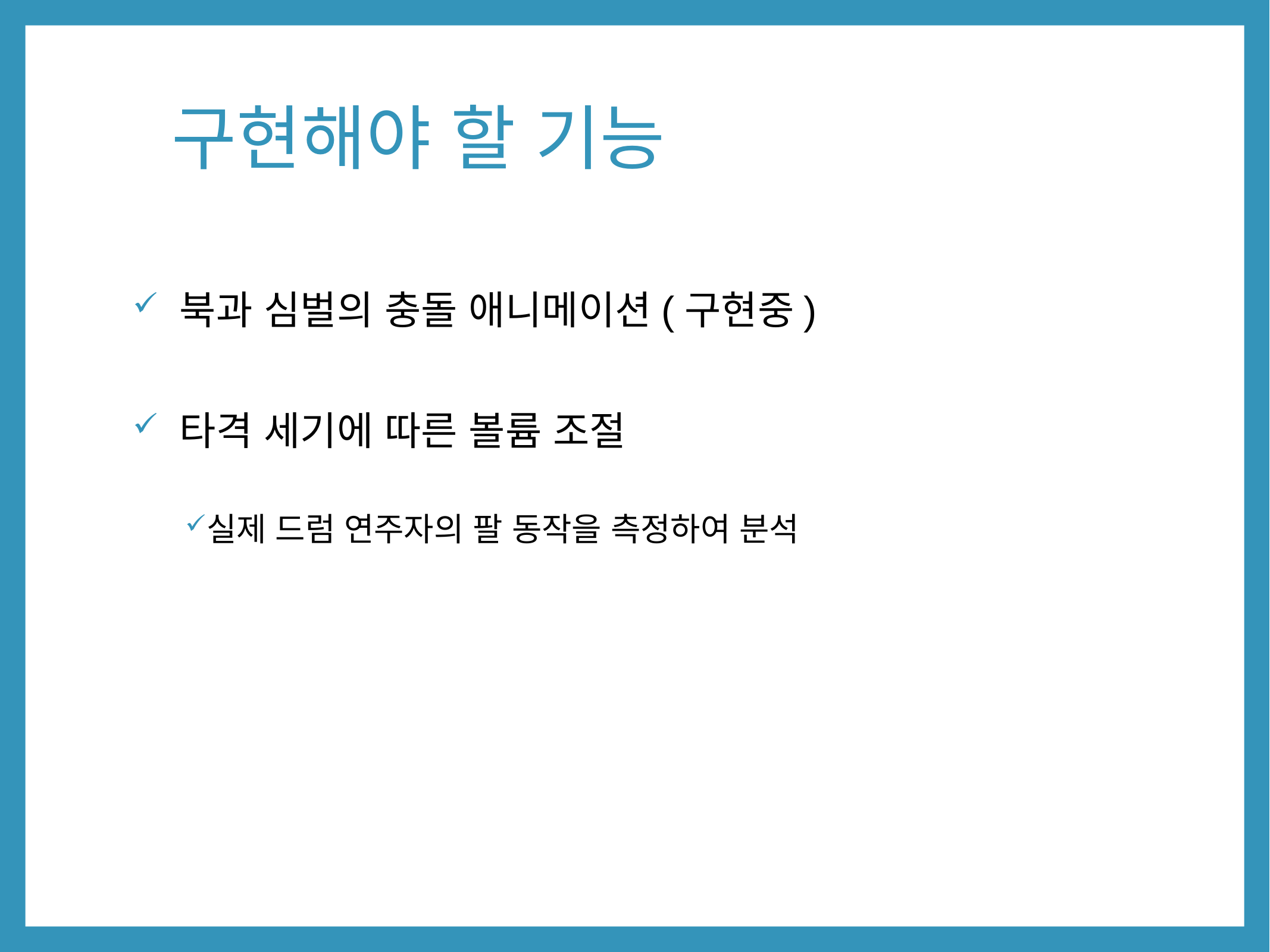

# 구현해야 할 기능
 북과 심벌의 충돌 애니메이션(구현중)

 타격 세기에 따른 볼륨 조절

실제 드럼 연주자의 팔 동작을 측정하여 분석